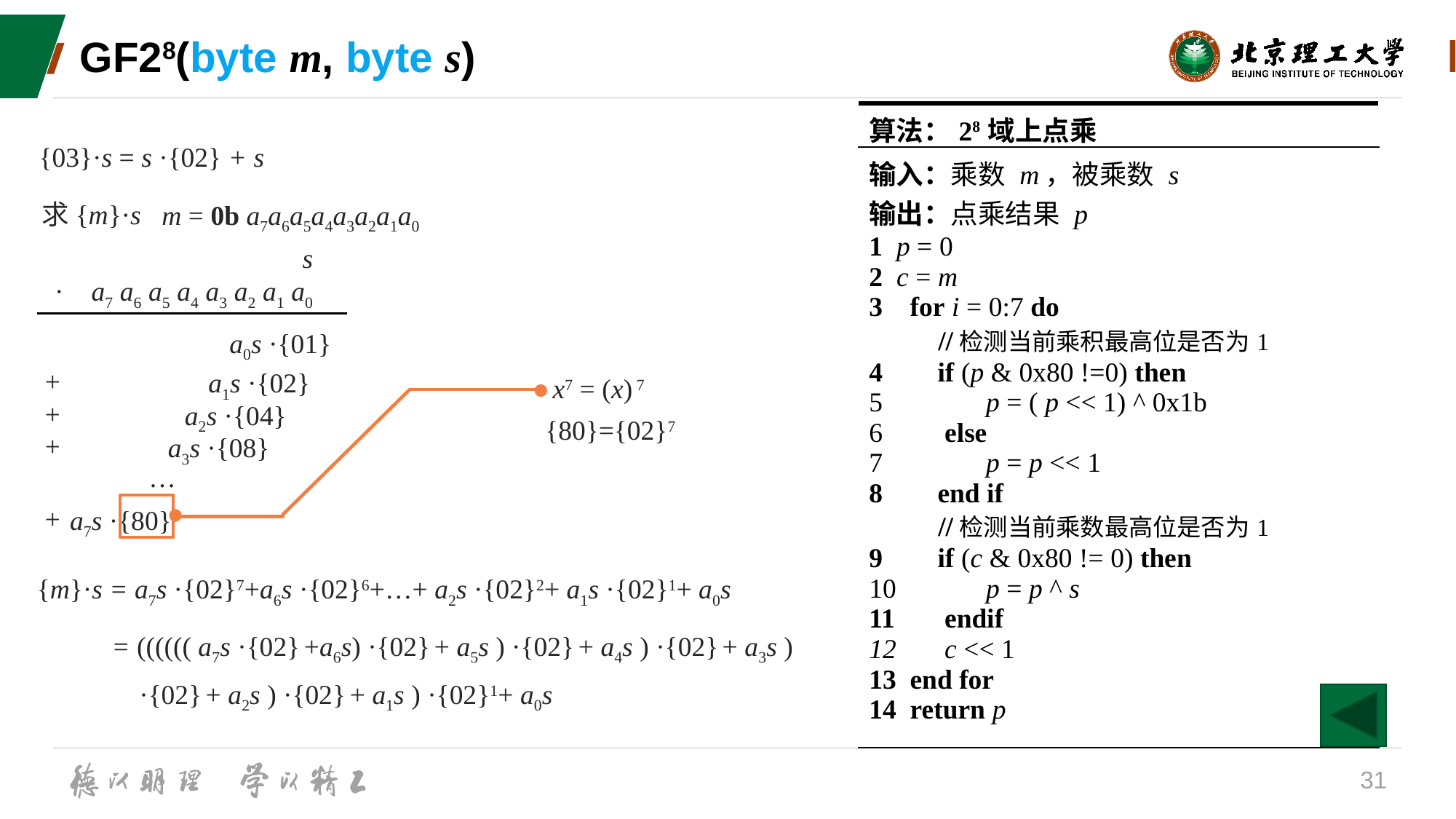

# GF28(byte m, byte s)
| 算法：28 域上点乘 |
| --- |
| 输入：乘数 m，被乘数 s 输出：点乘结果 p 1 p = 0 2 c = m for i = 0:7 do //检测当前乘积最高位是否为1 if (p & 0x80 !=0) then p = ( p << 1) ^ 0x1b else p = p << 1 end if //检测当前乘数最高位是否为1 if (c & 0x80 != 0) then p = p ^ s endif c << 1 end for return p |
{03}·s = s ·{02} + s
m = 0b a7a6a5a4a3a2a1a0
求{m}·s
s
·    a7 a6 a5 a4 a3 a2 a1 a0
a0s ·{01}
+
a1s ·{02}
x7 = (x) 7

+
a2s ·{04}
{80}={02}7
+
a3s ·{08}
…
a7s ·{80}
+
{m}·s = a7s ·{02}7+a6s ·{02}6+…+ a2s ·{02}2+ a1s ·{02}1+ a0s
= (((((( a7s ·{02} +a6s) ·{02} + a5s ) ·{02} + a4s ) ·{02} + a3s )
    ·{02} + a2s ) ·{02} + a1s ) ·{02}1+ a0s